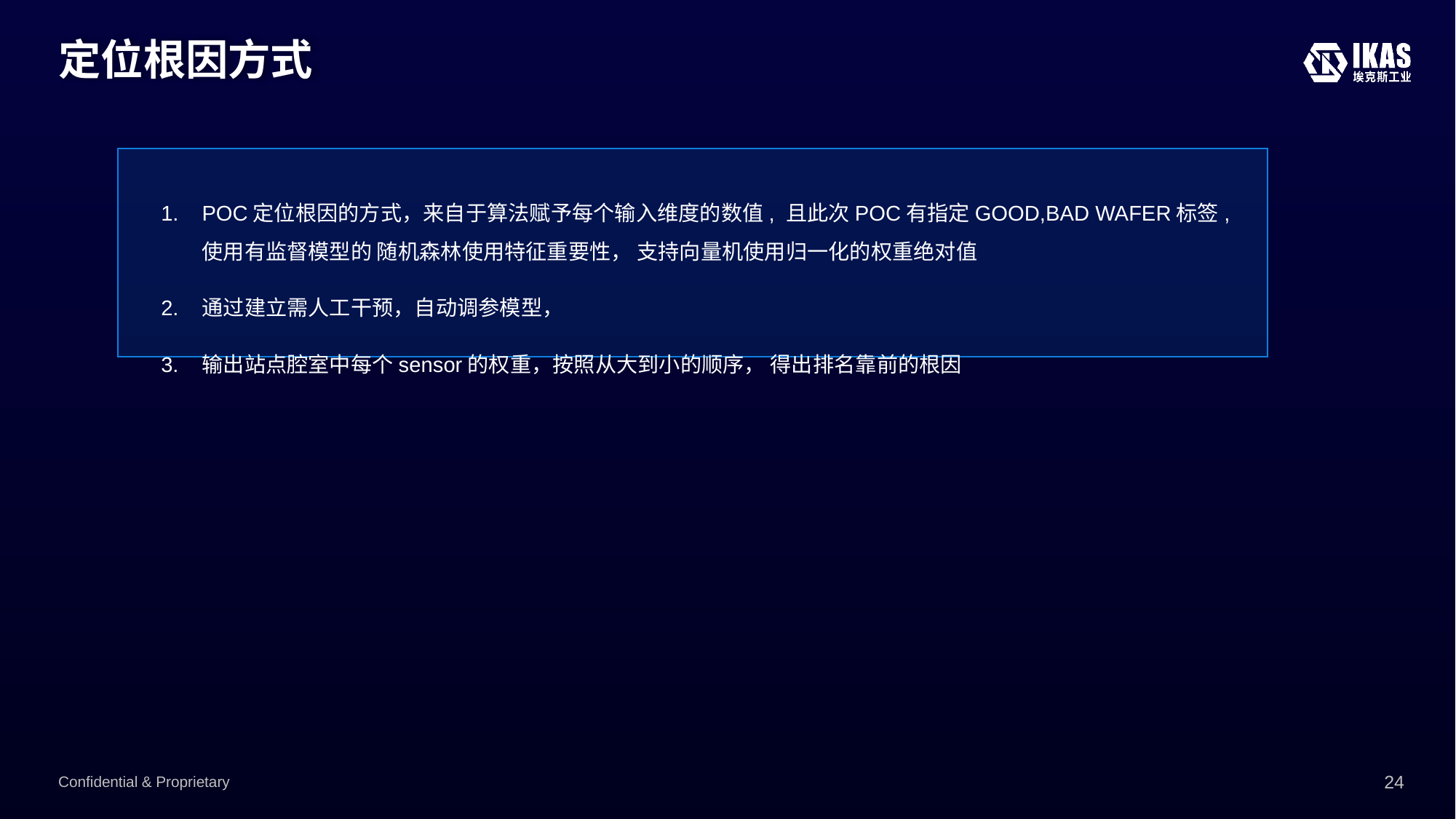

# 定位根因方式

POC定位根因的方式，来自于算法赋予每个输入维度的数值, 且此次POC有指定GOOD,BAD WAFER标签,使用有监督模型的 随机森林使用特征重要性， 支持向量机使用归一化的权重绝对值
通过建立需人工干预，自动调参模型，
输出站点腔室中每个sensor的权重，按照从大到小的顺序， 得出排名靠前的根因